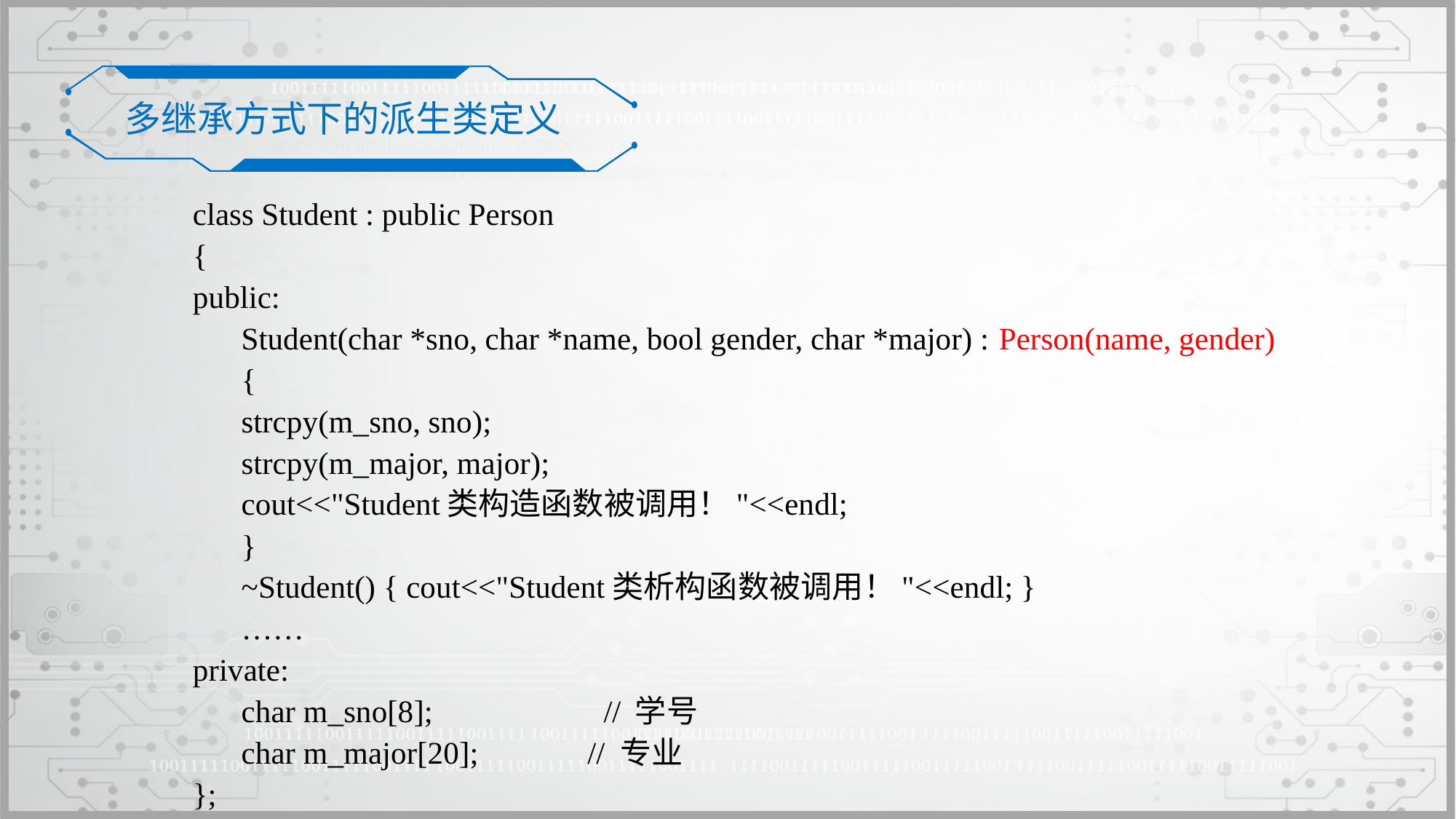

多继承方式下的派生类定义
class Student : public Person
{
public:
	Student(char *sno, char *name, bool gender, char *major) : Person(name, gender)
	{
		strcpy(m_sno, sno);
		strcpy(m_major, major);
		cout<<"Student类构造函数被调用！"<<endl;
	}
	~Student() { cout<<"Student类析构函数被调用！"<<endl; }
	……
private:
	char m_sno[8];	 	// 学号
	char m_major[20];              // 专业
};